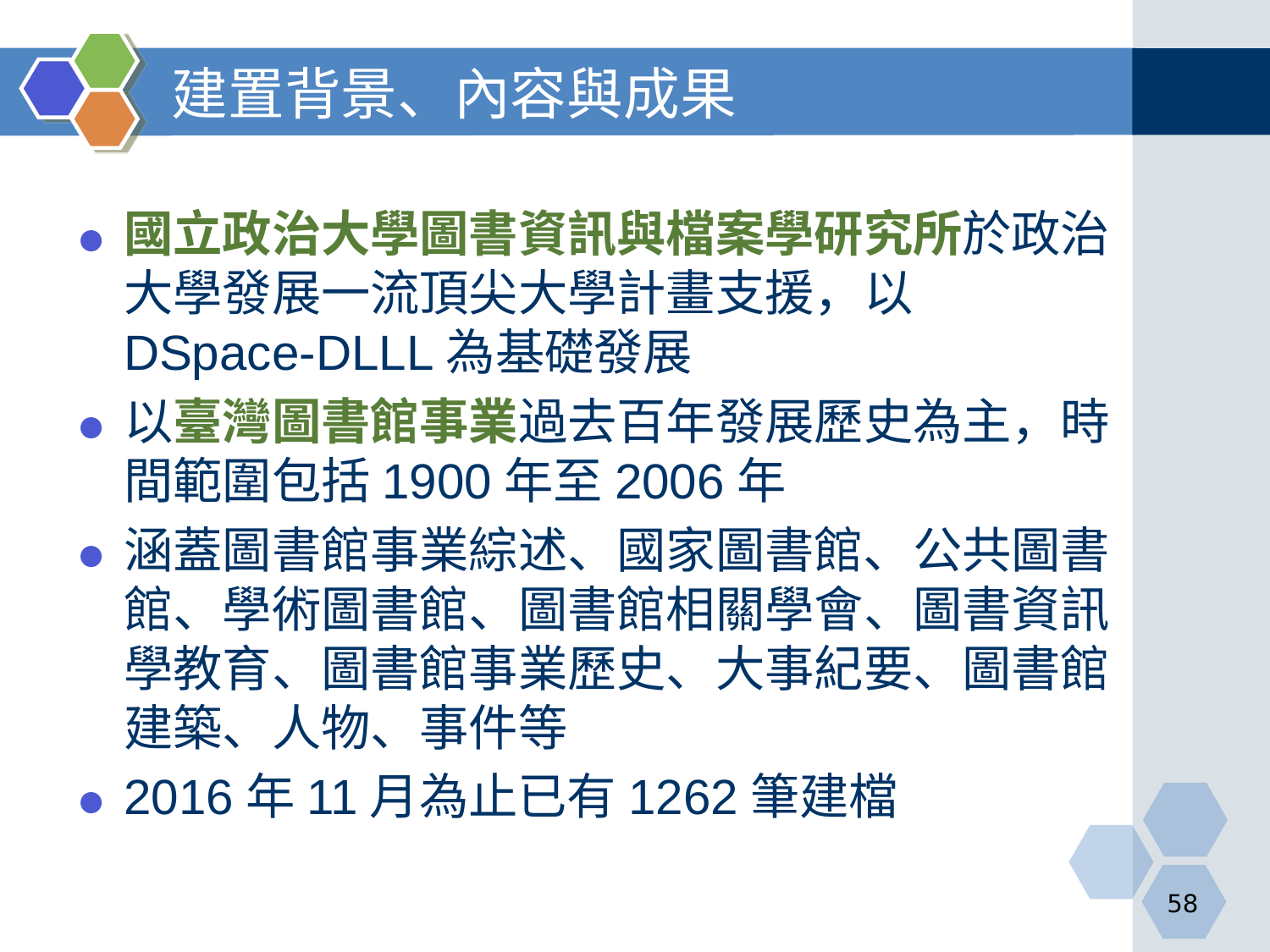

# 建置背景、內容與成果
國立政治大學圖書資訊與檔案學研究所於政治大學發展一流頂尖大學計畫支援，以DSpace-DLLL為基礎發展
以臺灣圖書館事業過去百年發展歷史為主，時間範圍包括1900年至2006年
涵蓋圖書館事業綜述、國家圖書館、公共圖書館、學術圖書館、圖書館相關學會、圖書資訊學教育、圖書館事業歷史、大事紀要、圖書館建築、人物、事件等
2016年11月為止已有1262筆建檔
58